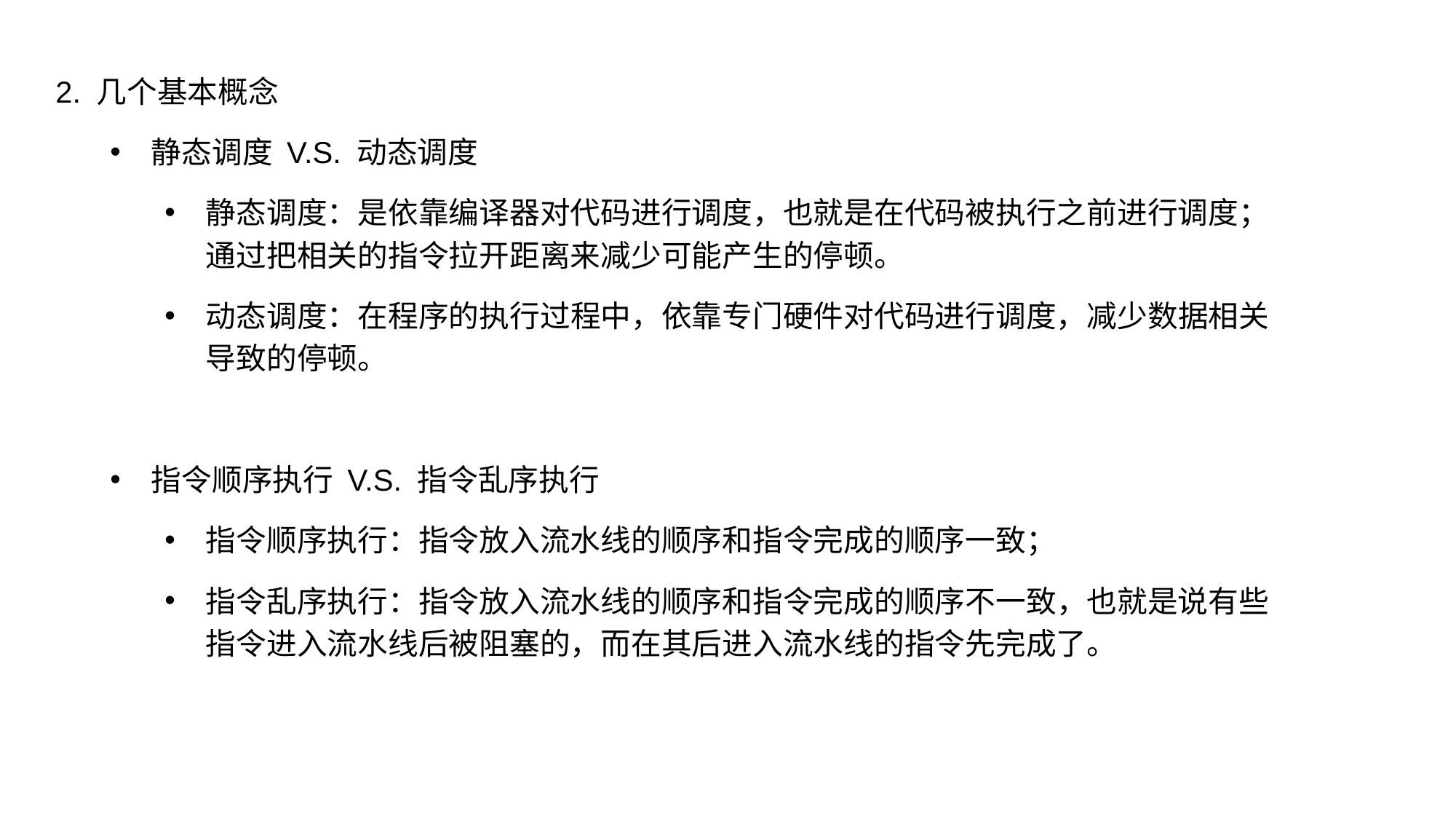

2. 几个基本概念
静态调度 V.S. 动态调度
静态调度：是依靠编译器对代码进行调度，也就是在代码被执行之前进行调度；通过把相关的指令拉开距离来减少可能产生的停顿。
动态调度：在程序的执行过程中，依靠专门硬件对代码进行调度，减少数据相关导致的停顿。

指令顺序执行 V.S. 指令乱序执行
指令顺序执行：指令放入流水线的顺序和指令完成的顺序一致；
指令乱序执行：指令放入流水线的顺序和指令完成的顺序不一致，也就是说有些指令进入流水线后被阻塞的，而在其后进入流水线的指令先完成了。